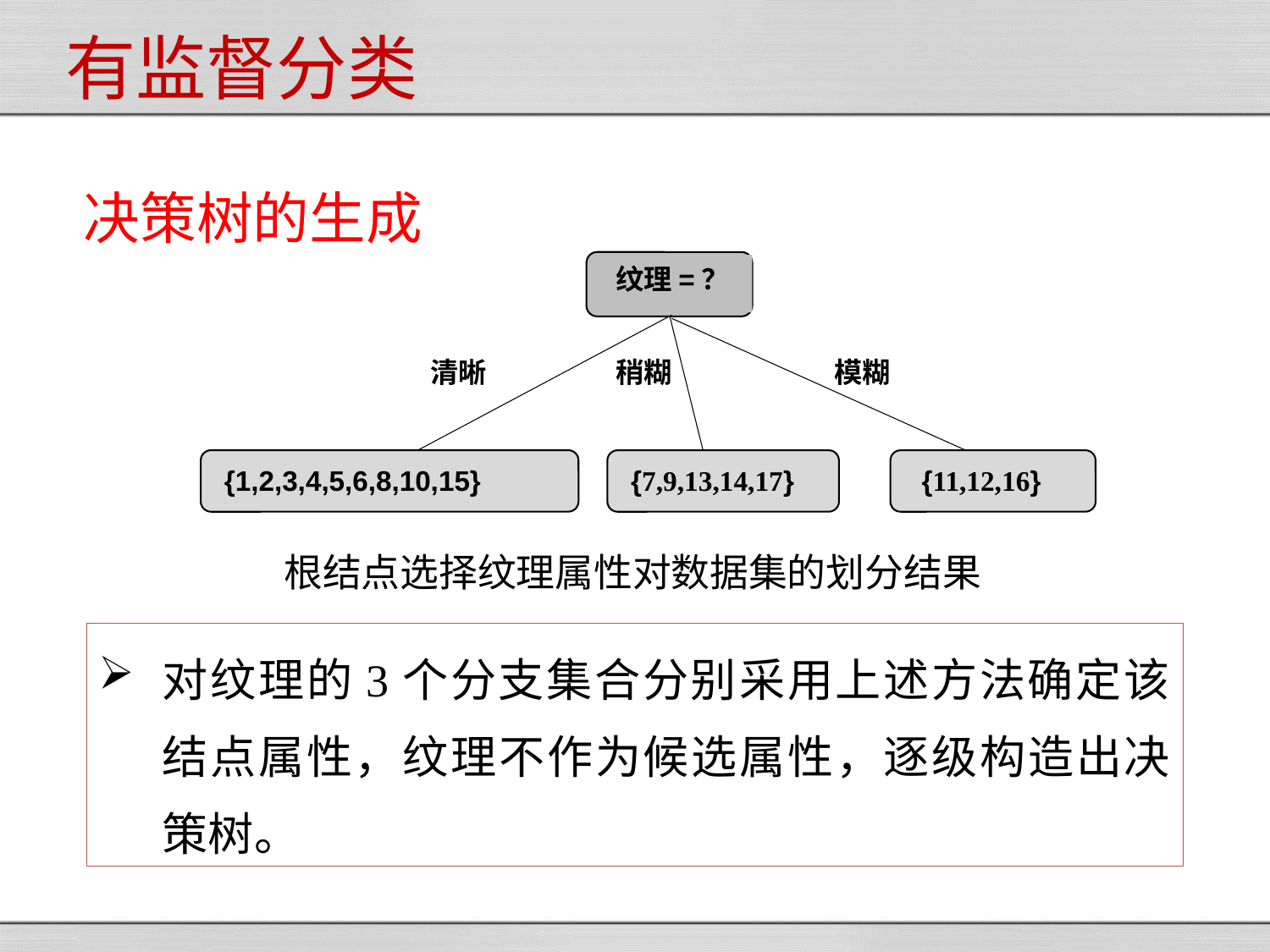

有监督分类
决策树的生成

纹理=？
清晰
稍糊
模糊

 {1,2,3,4,5,6,8,10,15}

 {7,9,13,14,17}

  {11,12,16}

根结点选择纹理属性对数据集的划分结果
对纹理的3个分支集合分别采用上述方法确定该结点属性，纹理不作为候选属性，逐级构造出决策树。